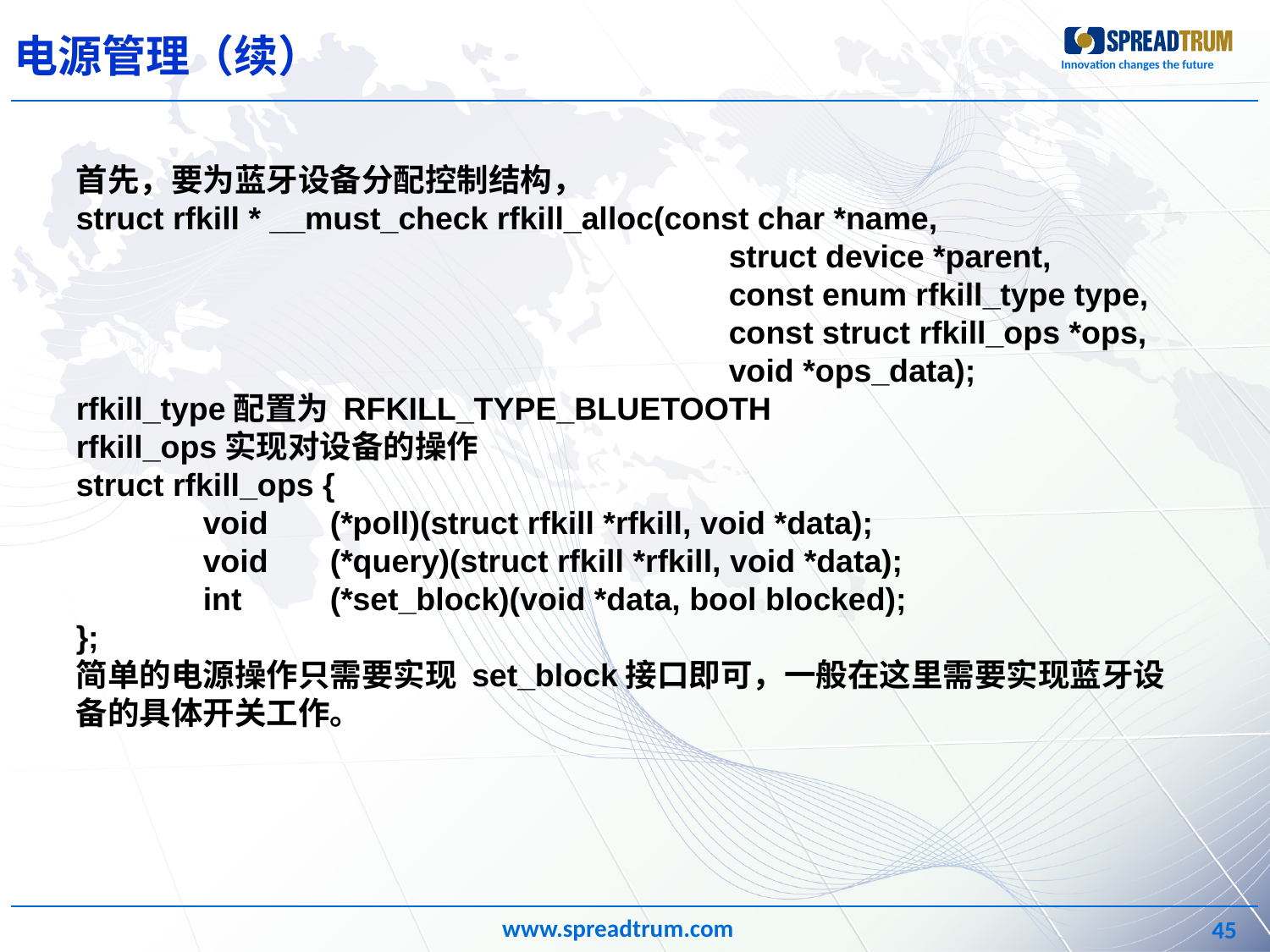

电源管理（续）
首先，要为蓝牙设备分配控制结构，
struct rfkill * __must_check rfkill_alloc(const char *name,
					  struct device *parent,
					  const enum rfkill_type type,
					  const struct rfkill_ops *ops,
					  void *ops_data);
rfkill_type配置为 RFKILL_TYPE_BLUETOOTH
rfkill_ops实现对设备的操作
struct rfkill_ops {
	void	(*poll)(struct rfkill *rfkill, void *data);
	void	(*query)(struct rfkill *rfkill, void *data);
	int	(*set_block)(void *data, bool blocked);
};
简单的电源操作只需要实现 set_block接口即可，一般在这里需要实现蓝牙设备的具体开关工作。